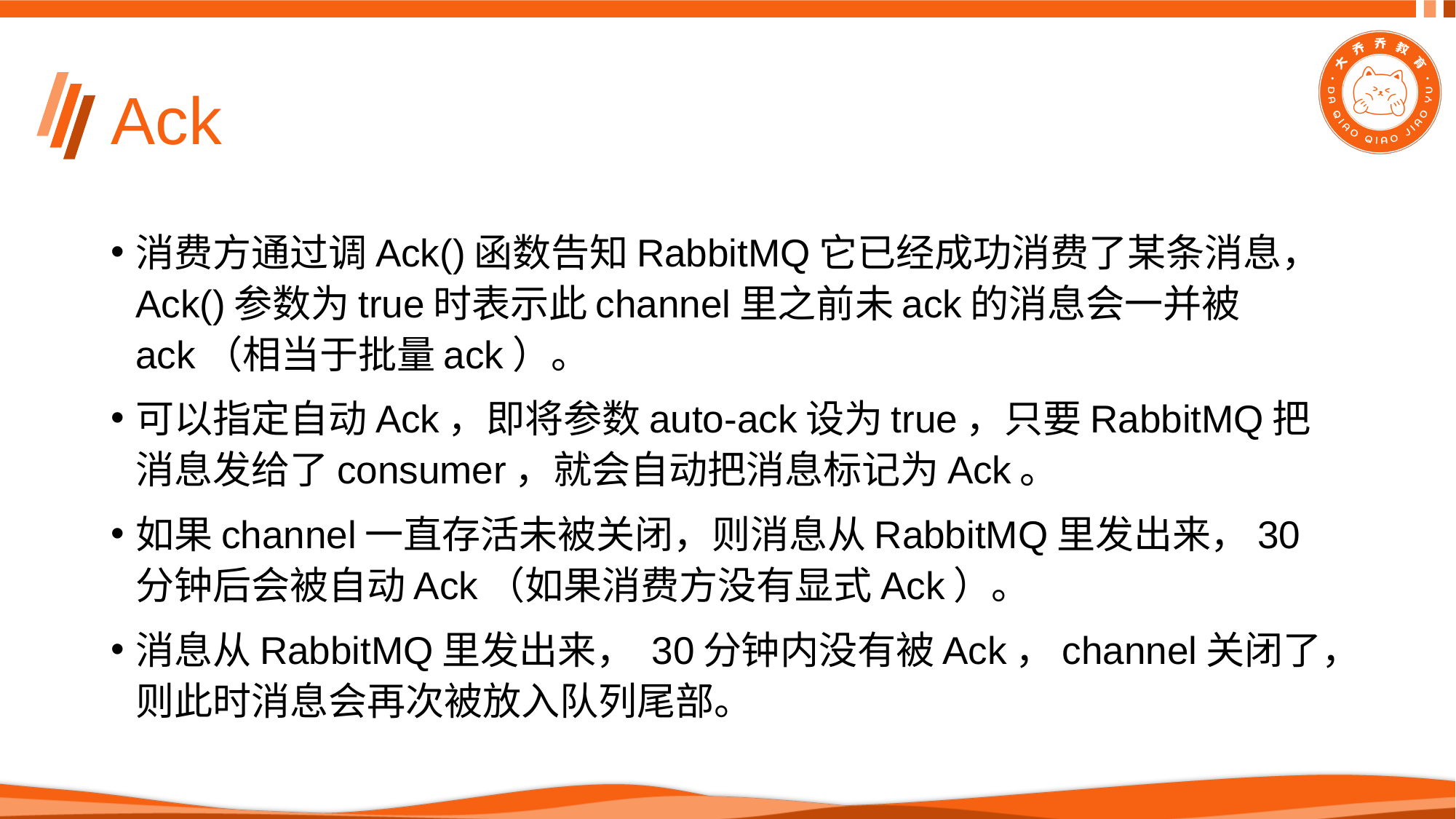

# Ack
消费方通过调Ack()函数告知RabbitMQ它已经成功消费了某条消息，Ack()参数为true时表示此channel里之前未ack的消息会一并被ack（相当于批量ack）。
可以指定自动Ack，即将参数auto-ack设为true，只要RabbitMQ把消息发给了consumer，就会自动把消息标记为Ack。
如果channel一直存活未被关闭，则消息从RabbitMQ里发出来，30分钟后会被自动Ack（如果消费方没有显式Ack）。
消息从RabbitMQ里发出来， 30分钟内没有被Ack，channel关闭了，则此时消息会再次被放入队列尾部。